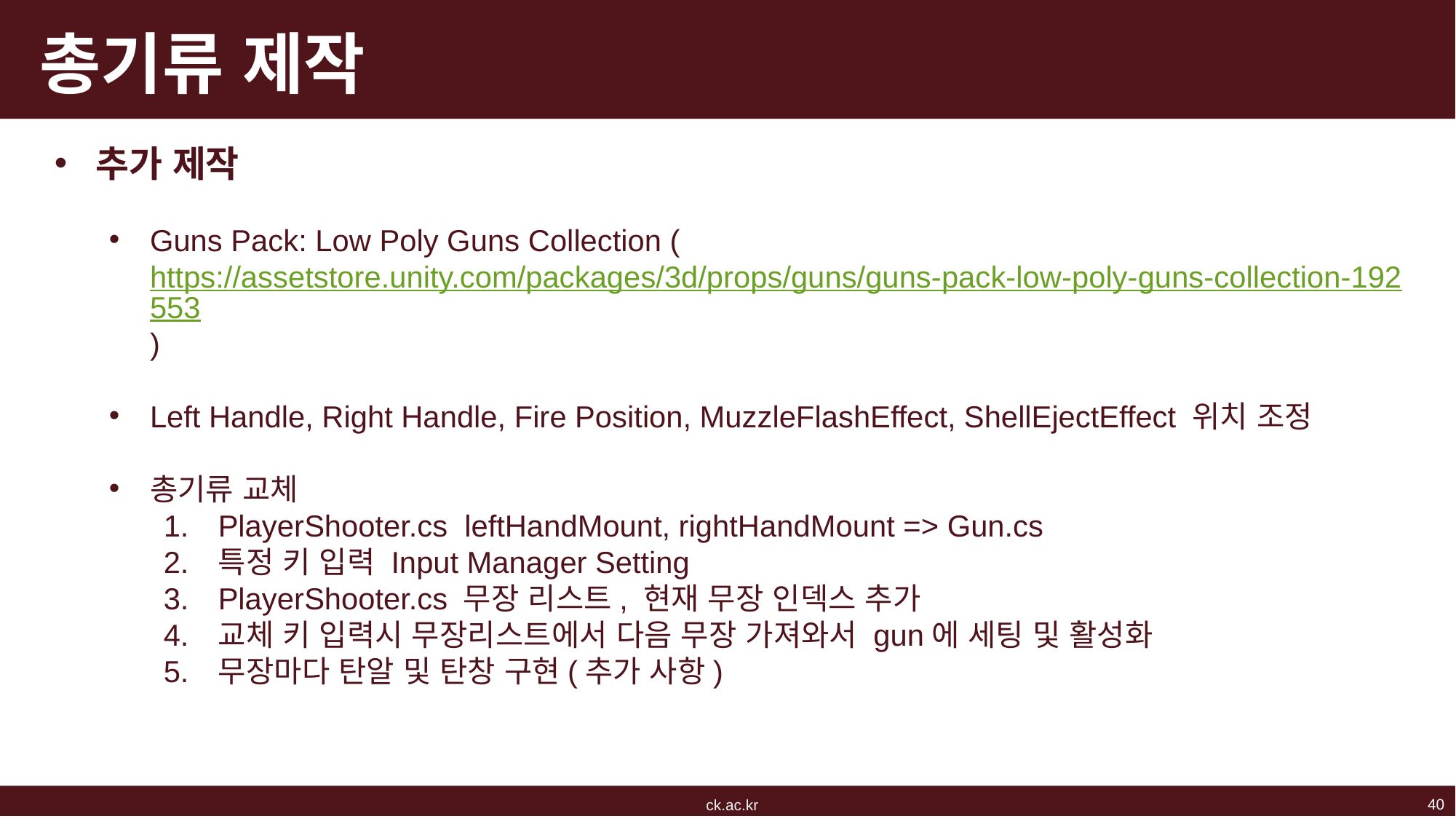

# 총기류 제작
추가 제작

Guns Pack: Low Poly Guns Collection (https://assetstore.unity.com/packages/3d/props/guns/guns-pack-low-poly-guns-collection-192553)

Left Handle, Right Handle, Fire Position, MuzzleFlashEffect, ShellEjectEffect 위치 조정

총기류 교체
PlayerShooter.cs  leftHandMount, rightHandMount => Gun.cs
특정 키 입력 Input Manager Setting
PlayerShooter.cs 무장 리스트, 현재 무장 인덱스 추가
교체 키 입력시 무장리스트에서 다음 무장 가져와서 gun에 세팅 및 활성화
무장마다 탄알 및 탄창 구현(추가 사항)
40
ck.ac.kr